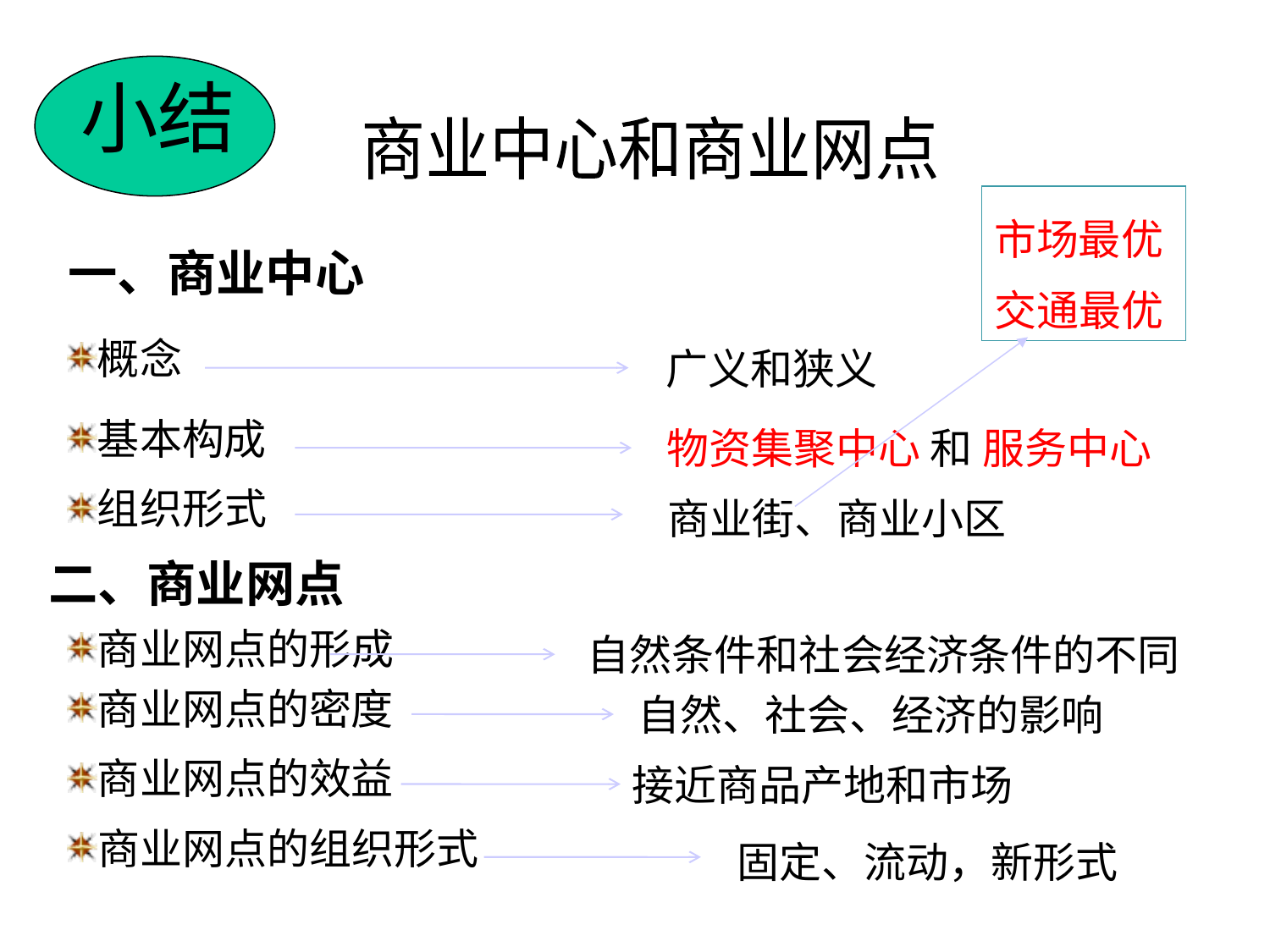

# 小结

商业中心和商业网点
市场最优
交通最优

一、商业中心
概念
广义和狭义

基本构成
物资集聚中心 和 服务中心

组织形式
商业街、商业小区

二、商业网点
商业网点的形成
自然条件和社会经济条件的不同

商业网点的密度
自然、社会、经济的影响

商业网点的效益
接近商品产地和市场

商业网点的组织形式
固定、流动，新形式